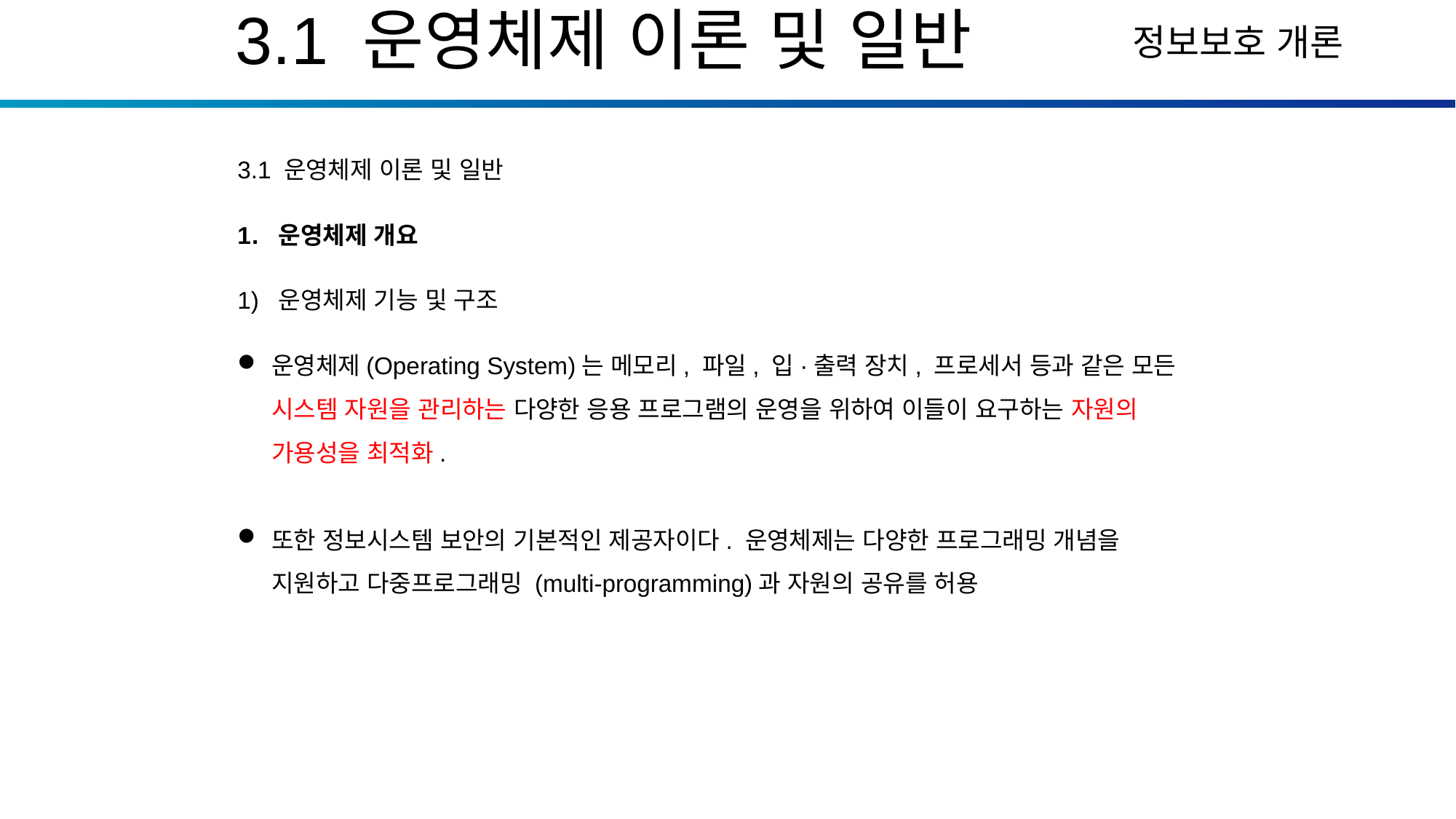

3.1 운영체제 이론 및 일반
3.1 운영체제 이론 및 일반

운영체제 개요

운영체제 기능 및 구조

운영체제(Operating System)는 메모리, 파일, 입·출력 장치, 프로세서 등과 같은 모든 시스템 자원을 관리하는 다양한 응용 프로그램의 운영을 위하여 이들이 요구하는 자원의 가용성을 최적화.

또한 정보시스템 보안의 기본적인 제공자이다. 운영체제는 다양한 프로그래밍 개념을 지원하고 다중프로그래밍 (multi-programming)과 자원의 공유를 허용